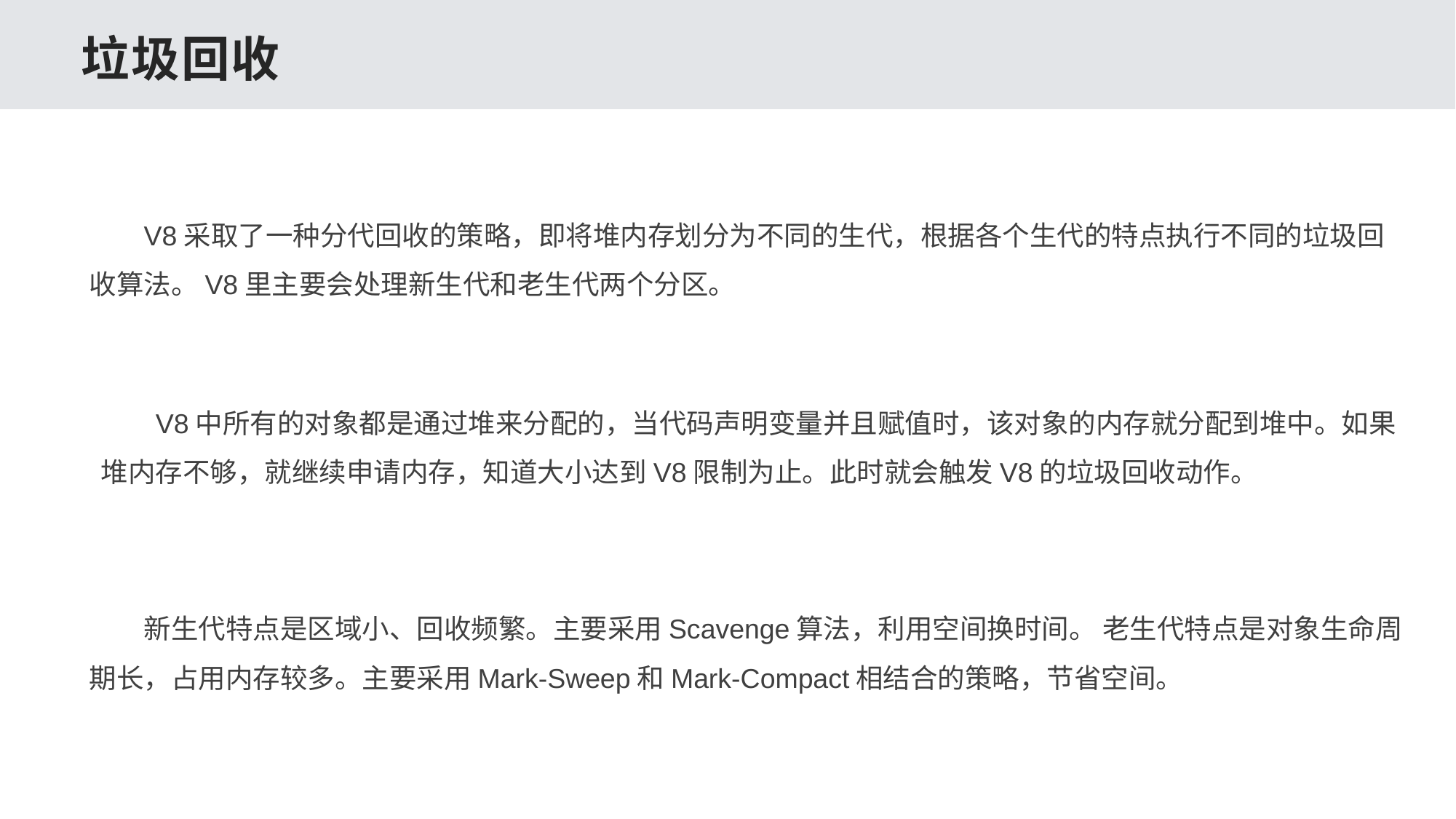

垃圾回收
V8采取了一种分代回收的策略，即将堆内存划分为不同的生代，根据各个生代的特点执行不同的垃圾回收算法。V8里主要会处理新生代和老生代两个分区。
V8中所有的对象都是通过堆来分配的，当代码声明变量并且赋值时，该对象的内存就分配到堆中。如果堆内存不够，就继续申请内存，知道大小达到V8限制为止。此时就会触发V8的垃圾回收动作。
新生代特点是区域小、回收频繁。主要采用Scavenge算法，利用空间换时间。 老生代特点是对象生命周期长，占用内存较多。主要采用Mark-Sweep和Mark-Compact相结合的策略，节省空间。